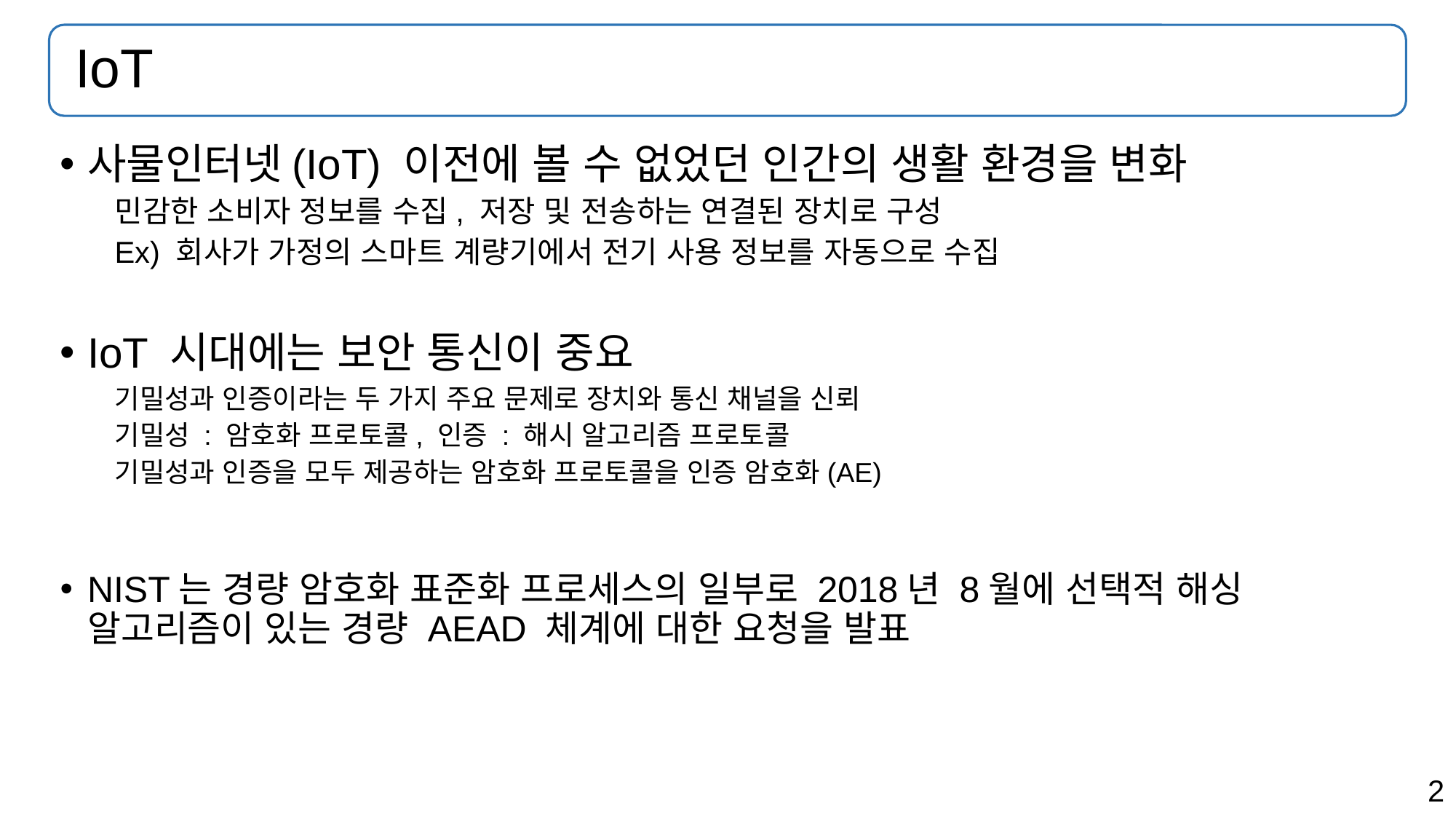

# IoT
사물인터넷(IoT) 이전에 볼 수 없었던 인간의 생활 환경을 변화
민감한 소비자 정보를 수집, 저장 및 전송하는 연결된 장치로 구성
Ex) 회사가 가정의 스마트 계량기에서 전기 사용 정보를 자동으로 수집

IoT 시대에는 보안 통신이 중요
기밀성과 인증이라는 두 가지 주요 문제로 장치와 통신 채널을 신뢰
기밀성 : 암호화 프로토콜, 인증 : 해시 알고리즘 프로토콜
기밀성과 인증을 모두 제공하는 암호화 프로토콜을 인증 암호화(AE)

NIST는 경량 암호화 표준화 프로세스의 일부로 2018년 8월에 선택적 해싱 알고리즘이 있는 경량 AEAD 체계에 대한 요청을 발표